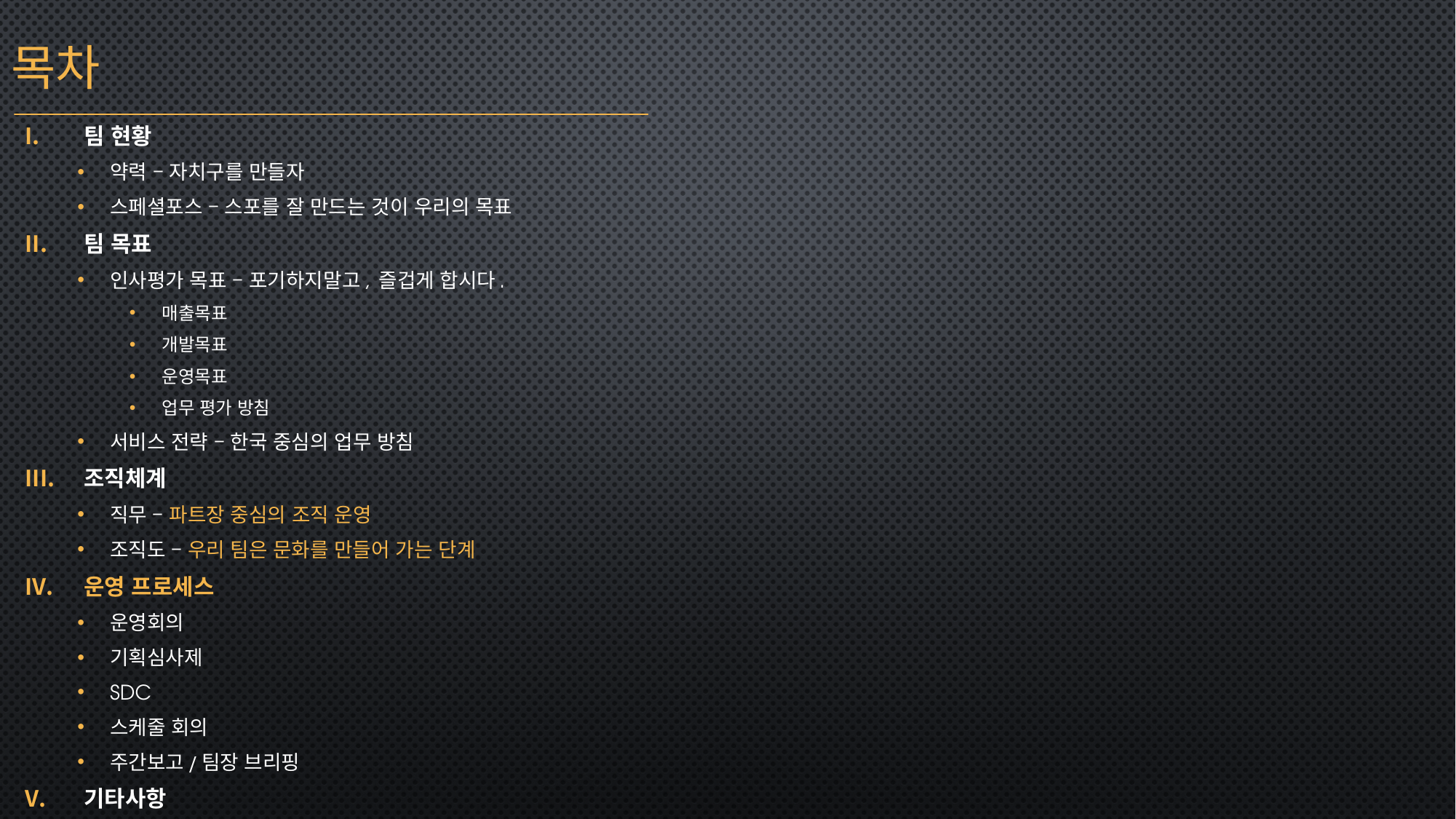

목차
팀 현황
약력 – 자치구를 만들자
스페셜포스 – 스포를 잘 만드는 것이 우리의 목표
팀 목표
인사평가 목표 – 포기하지말고, 즐겁게 합시다.
매출목표
개발목표
운영목표
업무 평가 방침
서비스 전략 – 한국 중심의 업무 방침
조직체계
직무 – 파트장 중심의 조직 운영
조직도 – 우리 팀은 문화를 만들어 가는 단계
운영 프로세스
운영회의
기획심사제
SDC
스케줄 회의
주간보고/팀장 브리핑
기타사항